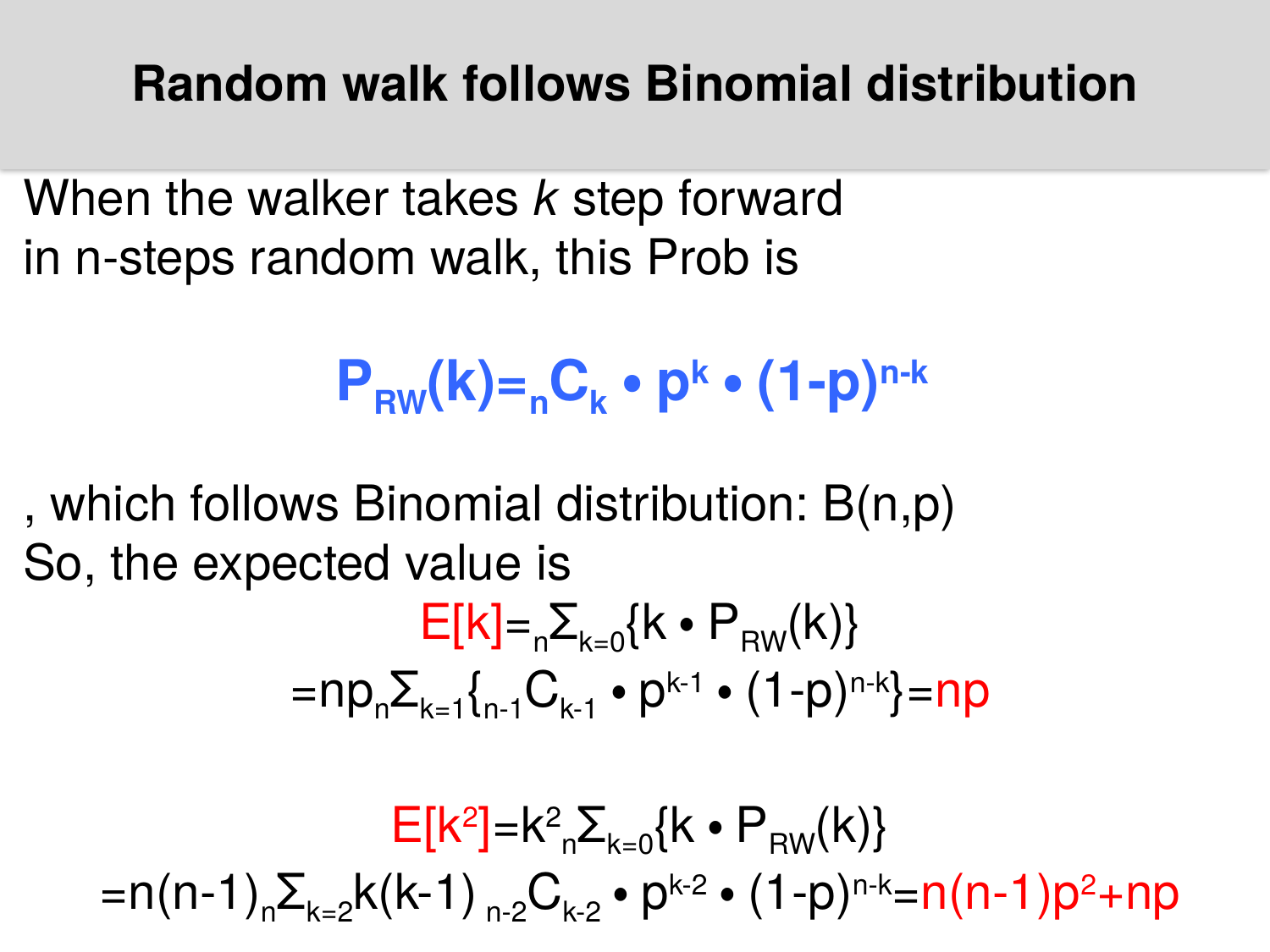

Random walk follows Binomial distribution
When the walker takes k step forward
in n-steps random walk, this Prob is

PRW(k)=nCk・pk・(1-p)n-k

, which follows Binomial distribution: B(n,p)
So, the expected value is
E[k]=nΣk=0{k・PRW(k)}
=npnΣk=1{n-1Ck-1・pk-1・(1-p)n-k}=np

E[k2]=k2nΣk=0{k・PRW(k)}
=n(n-1)nΣk=2k(k-1) n-2Ck-2・pk-2・(1-p)n-k=n(n-1)p2+np